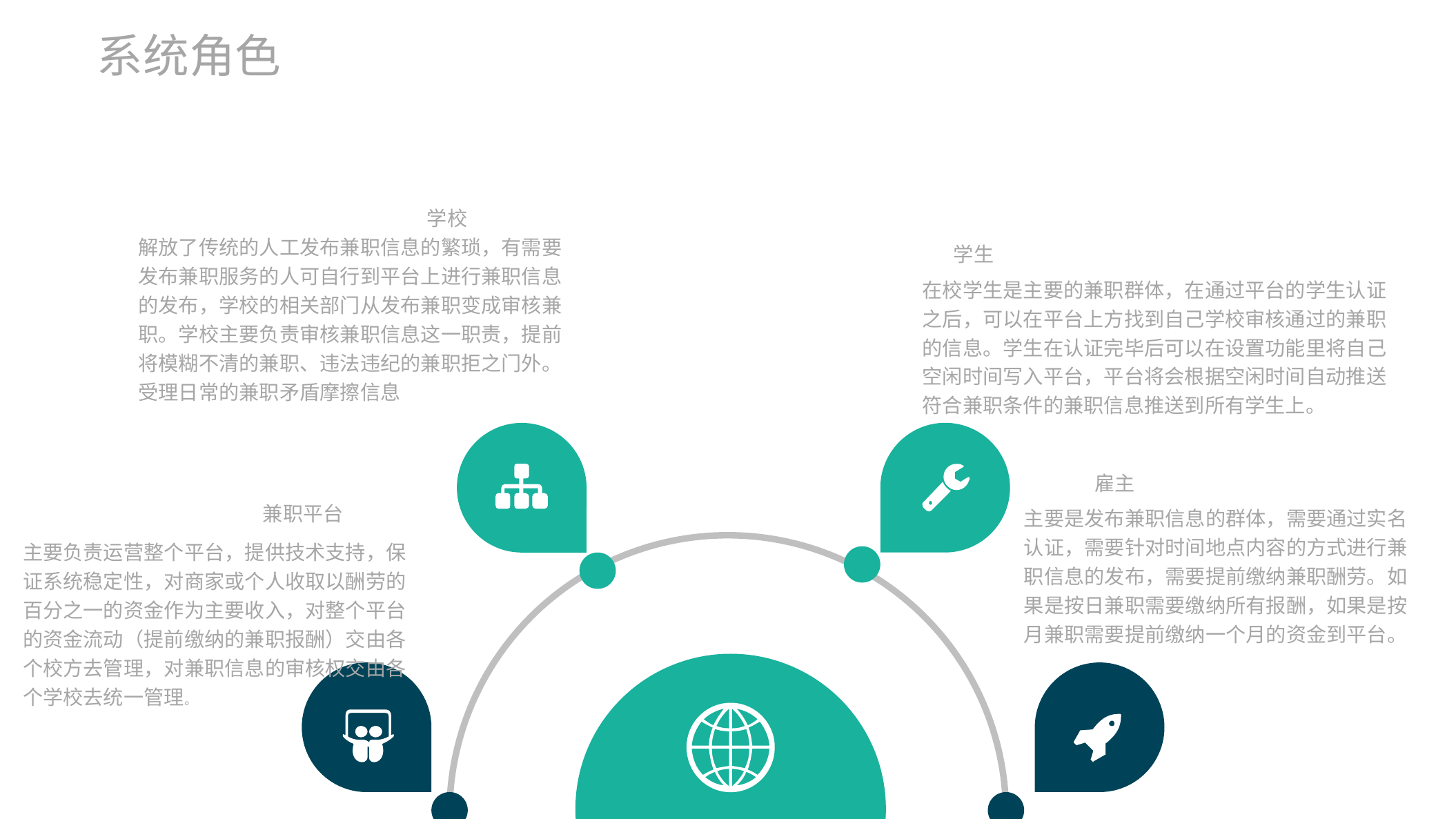

系统角色
学校
解放了传统的人工发布兼职信息的繁琐，有需要发布兼职服务的人可自行到平台上进行兼职信息的发布，学校的相关部门从发布兼职变成审核兼职。学校主要负责审核兼职信息这一职责，提前将模糊不清的兼职、违法违纪的兼职拒之门外。受理日常的兼职矛盾摩擦信息
学生
在校学生是主要的兼职群体，在通过平台的学生认证之后，可以在平台上方找到自己学校审核通过的兼职的信息。学生在认证完毕后可以在设置功能里将自己空闲时间写入平台，平台将会根据空闲时间自动推送符合兼职条件的兼职信息推送到所有学生上。

雇主
主要是发布兼职信息的群体，需要通过实名认证，需要针对时间地点内容的方式进行兼职信息的发布，需要提前缴纳兼职酬劳。如果是按日兼职需要缴纳所有报酬，如果是按月兼职需要提前缴纳一个月的资金到平台。
兼职平台

主要负责运营整个平台，提供技术支持，保证系统稳定性，对商家或个人收取以酬劳的百分之一的资金作为主要收入，对整个平台的资金流动（提前缴纳的兼职报酬）交由各个校方去管理，对兼职信息的审核权交由各个学校去统一管理。